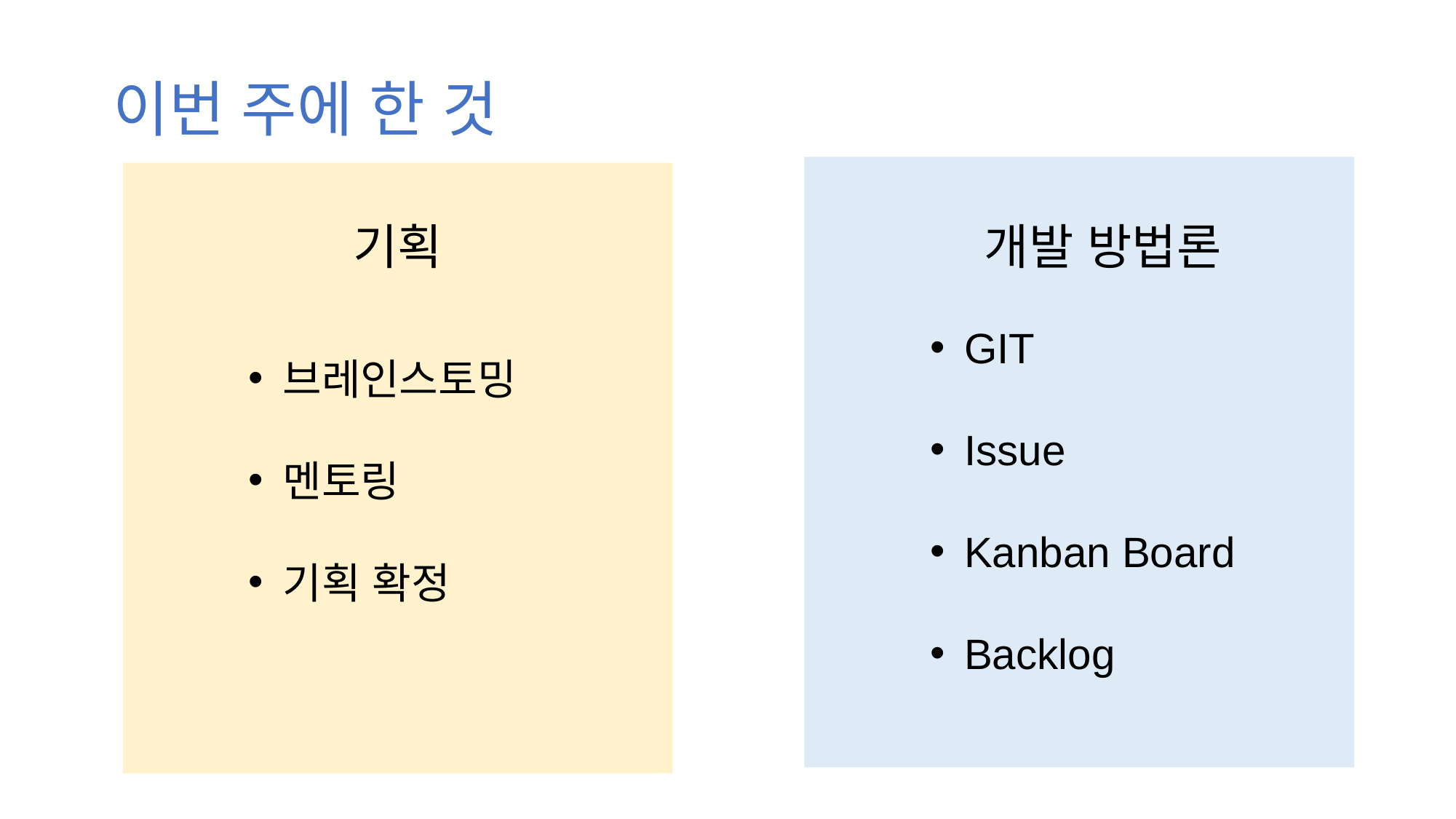

이번 주에 한 것

기획
개발 방법론
GIT

Issue

Kanban Board

Backlog
브레인스토밍

멘토링

기획 확정